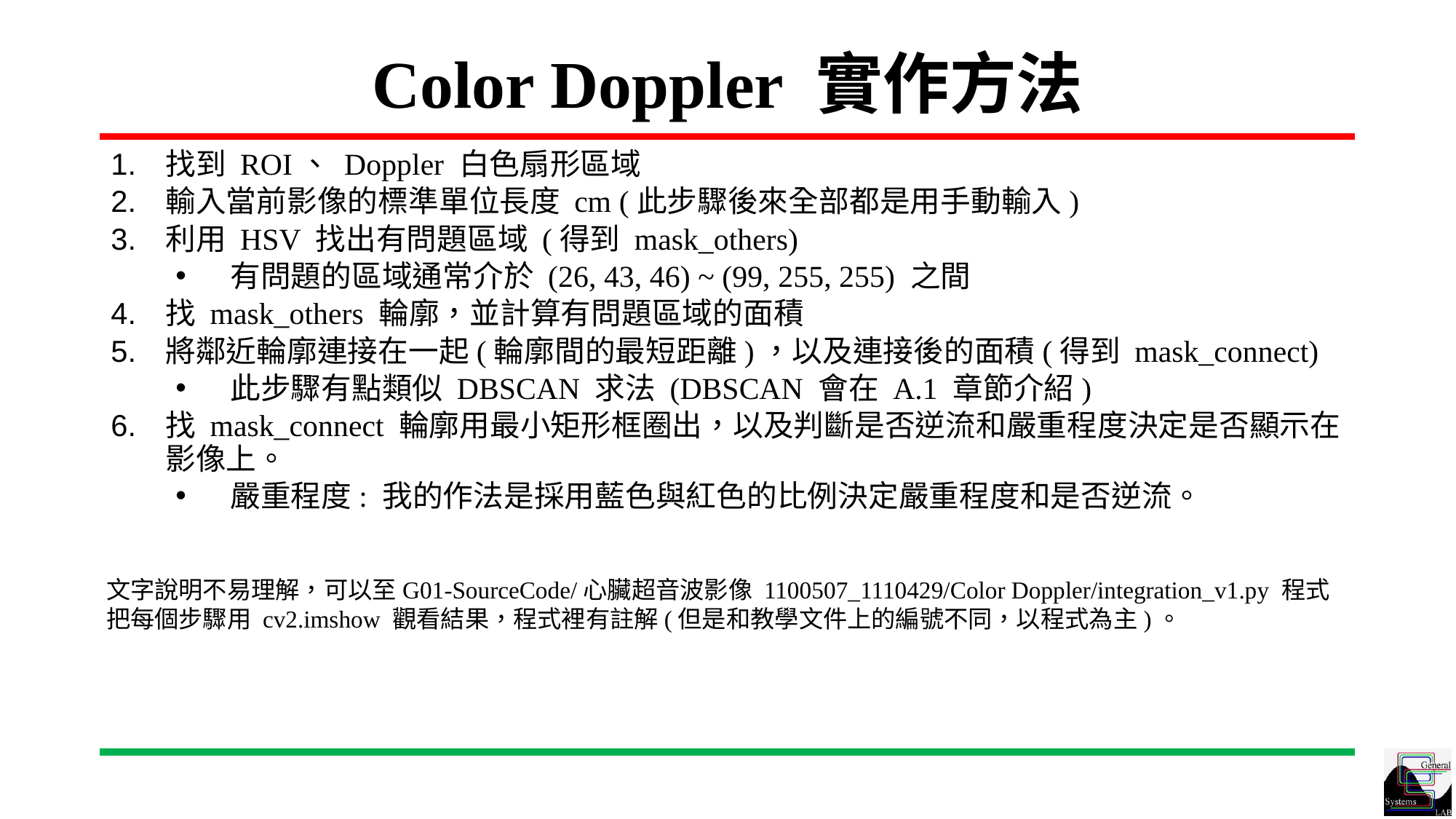

# Color Doppler 實作方法
找到 ROI、 Doppler 白色扇形區域
輸入當前影像的標準單位長度 cm (此步驟後來全部都是用手動輸入)
利用 HSV 找出有問題區域 (得到 mask_others)
有問題的區域通常介於 (26, 43, 46) ~ (99, 255, 255) 之間
找 mask_others 輪廓，並計算有問題區域的面積
將鄰近輪廓連接在一起(輪廓間的最短距離)，以及連接後的面積(得到 mask_connect)
此步驟有點類似 DBSCAN 求法 (DBSCAN 會在 A.1 章節介紹)
找 mask_connect 輪廓用最小矩形框圈出，以及判斷是否逆流和嚴重程度決定是否顯示在影像上。
嚴重程度: 我的作法是採用藍色與紅色的比例決定嚴重程度和是否逆流。
文字說明不易理解，可以至G01-SourceCode/心臟超音波影像 1100507_1110429/Color Doppler/integration_v1.py 程式
把每個步驟用 cv2.imshow 觀看結果，程式裡有註解(但是和教學文件上的編號不同，以程式為主)。